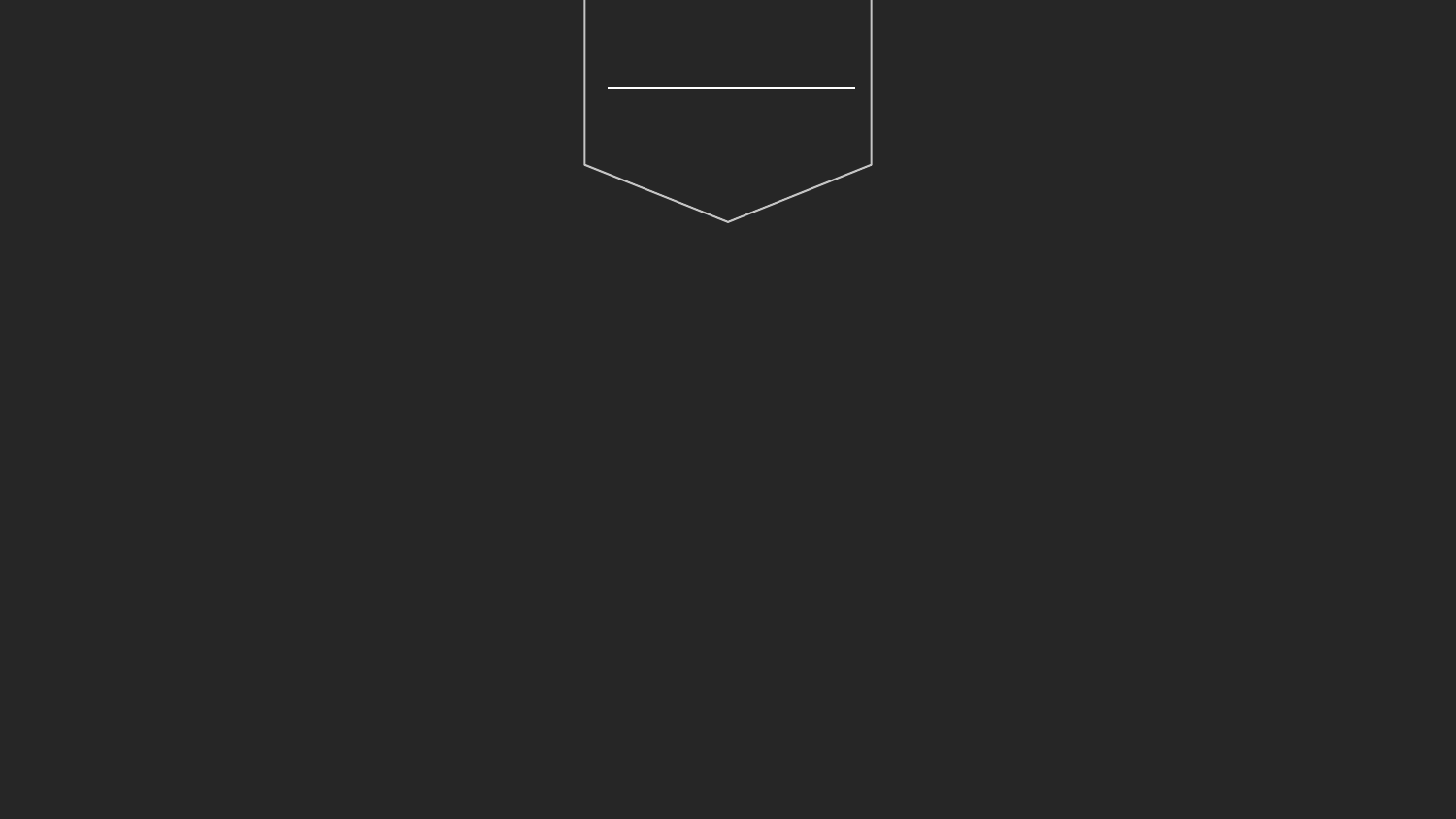

R 교육 세미나 3주차
ToBig’s  7기 이광록

군집화

(Clustering)